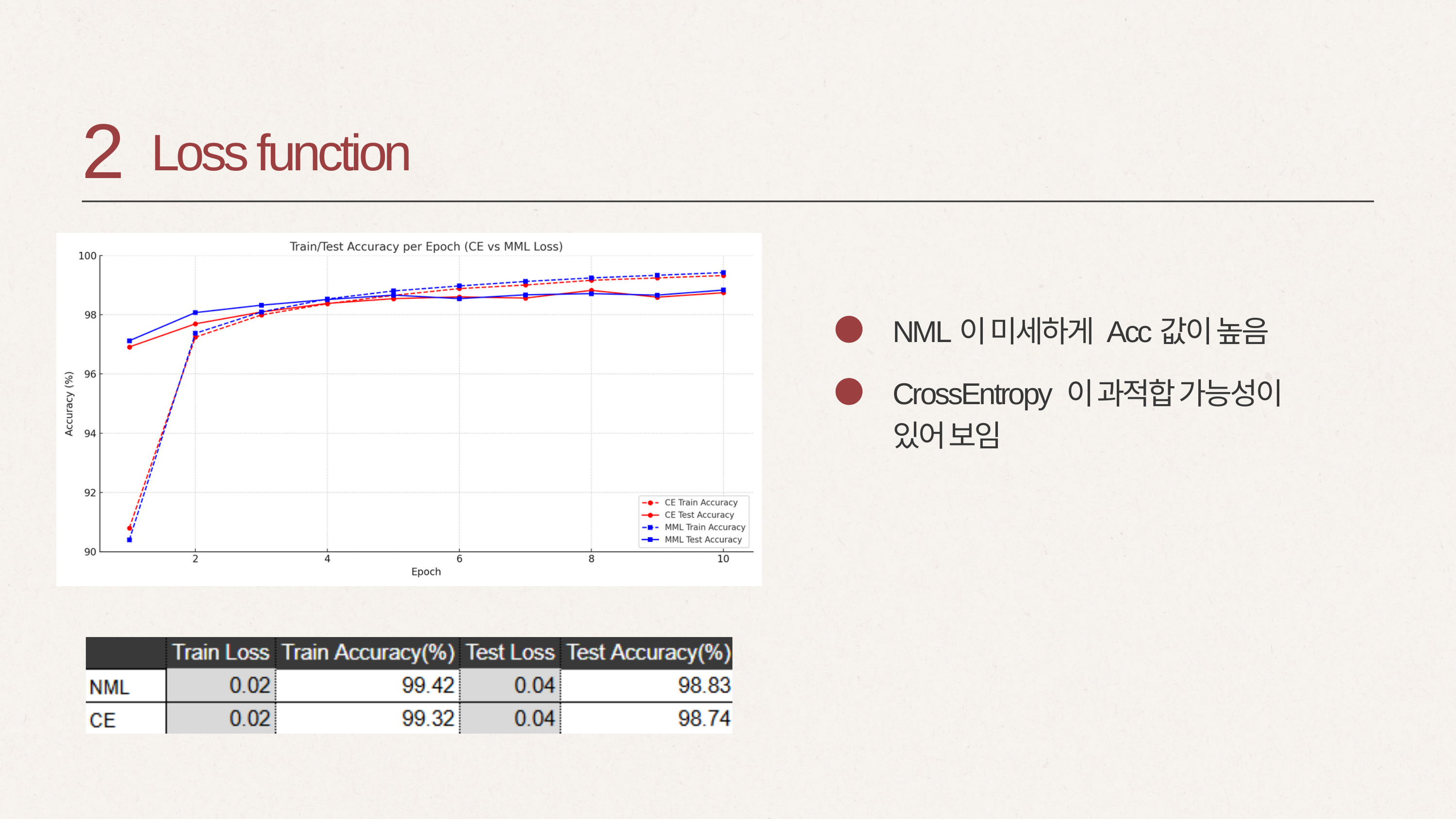

2
Loss function

NML이 미세하게 Acc값이 높음

CrossEntropy 이 과적합 가능성이
있어 보임